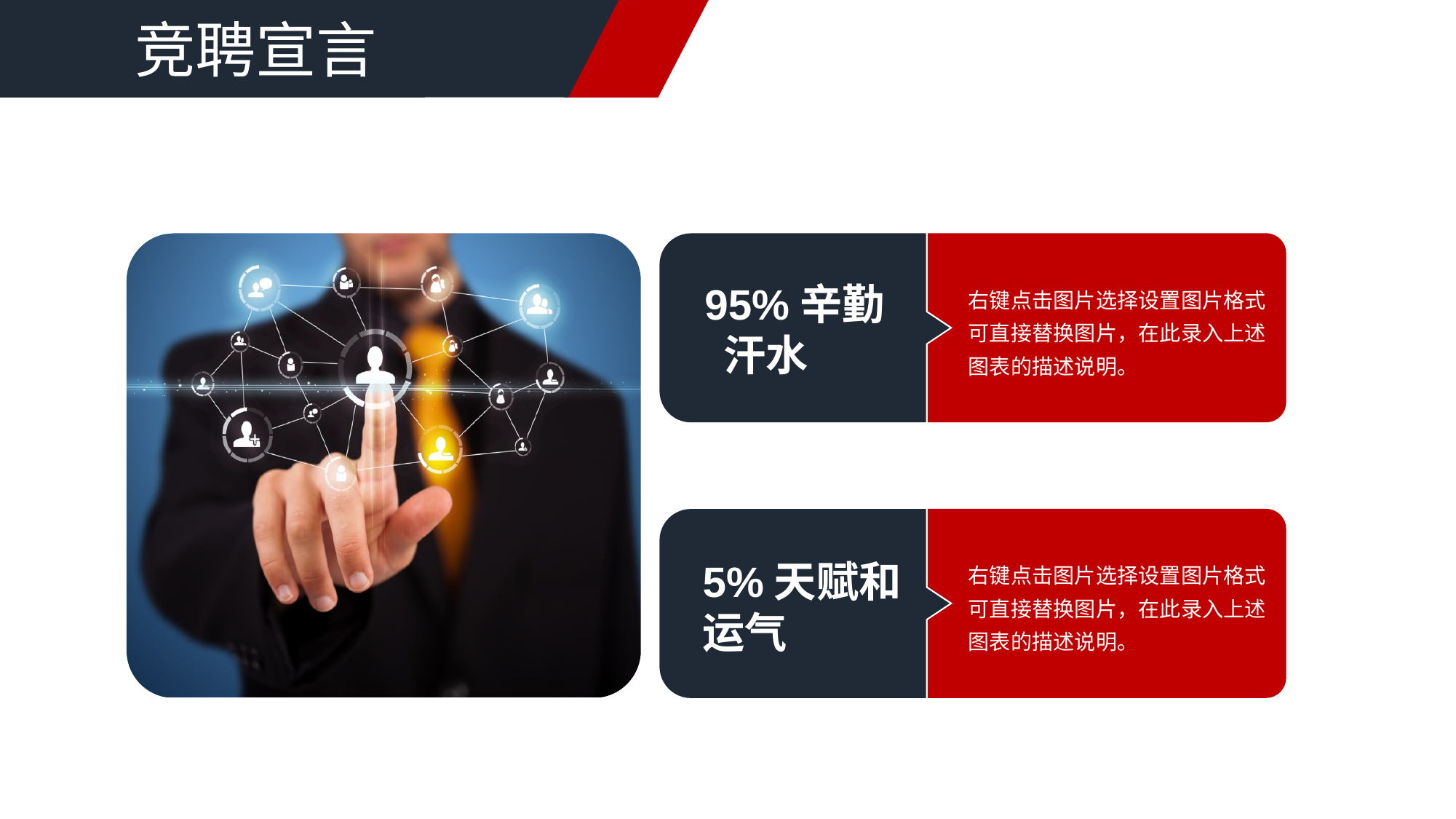

竞聘宣言

95%辛勤     汗水

右键点击图片选择设置图片格式可直接替换图片，在此录入上述图表的描述说明。

5%天赋和运气
右键点击图片选择设置图片格式可直接替换图片，在此录入上述图表的描述说明。